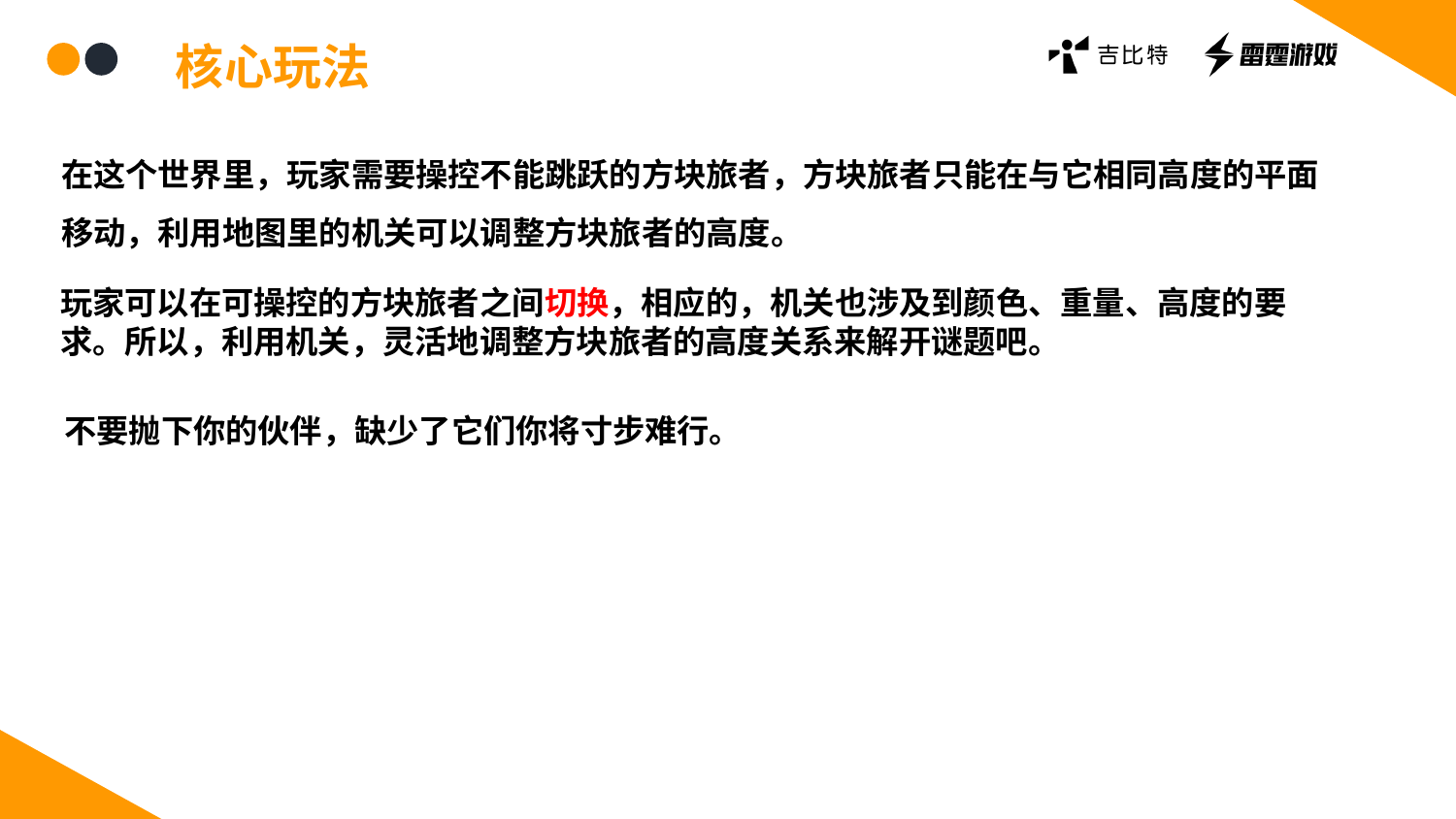

核心玩法

在这个世界里，玩家需要操控不能跳跃的方块旅者，方块旅者只能在与它相同高度的平面移动，利用地图里的机关可以调整方块旅者的高度。
玩家可以在可操控的方块旅者之间切换，相应的，机关也涉及到颜色、重量、高度的要求。所以，利用机关，灵活地调整方块旅者的高度关系来解开谜题吧。
不要抛下你的伙伴，缺少了它们你将寸步难行。